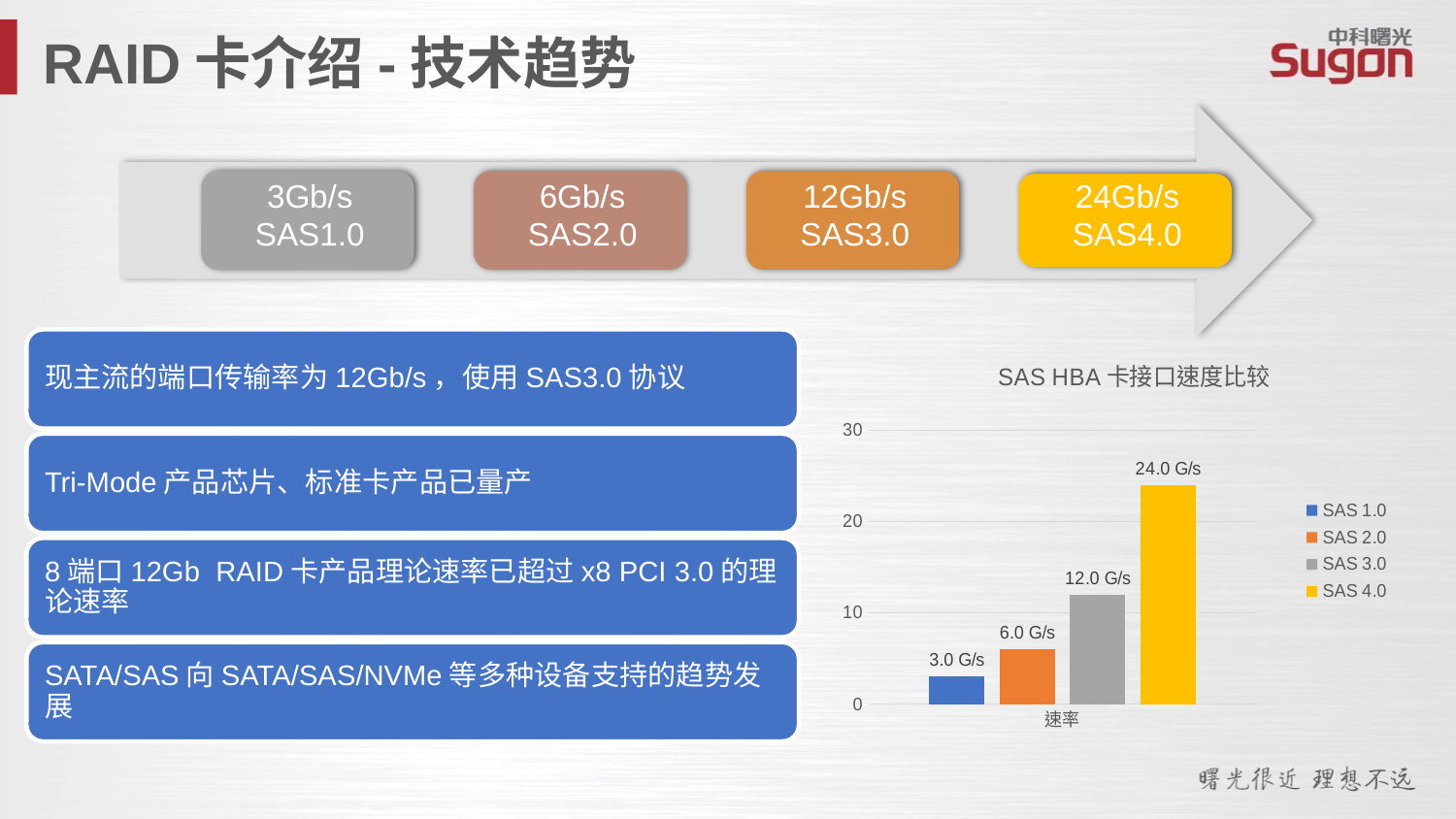

RAID卡介绍-技术趋势
3Gb/s
SAS1.0
6Gb/s
SAS2.0
12Gb/s
SAS3.0
24Gb/s
SAS4.0
现主流的端口传输率为12Gb/s，使用SAS3.0协议
Tri-Mode产品芯片、标准卡产品已量产
8端口12Gb  RAID卡产品理论速率已超过x8 PCI 3.0的理论速率
SATA/SAS向SATA/SAS/NVMe等多种设备支持的趋势发展

### Chart: SAS HBA卡接口速度比较

| Category | SAS 1.0 | SAS 2.0 | SAS 3.0 | SAS 4.0 |
|---|---|---|---|---|
| 速率 | 3.0 | 6.0 | 12.0 | 24.0 |